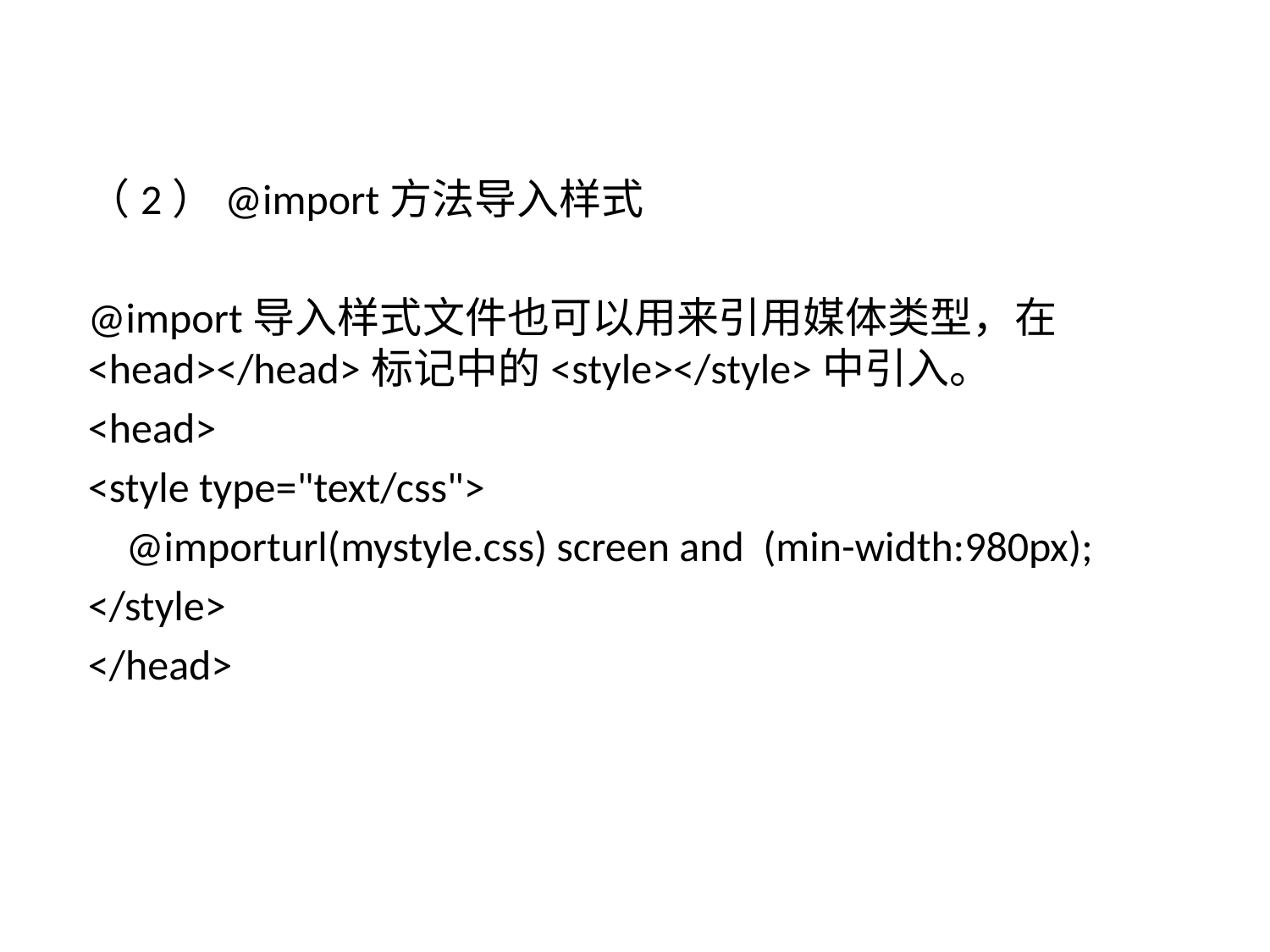

（2）@import方法导入样式

@import导入样式文件也可以用来引用媒体类型，在<head></head>标记中的<style></style>中引入。
<head>
<style type="text/css">
    @importurl(mystyle.css) screen and  (min-width:980px);
</style>
</head>